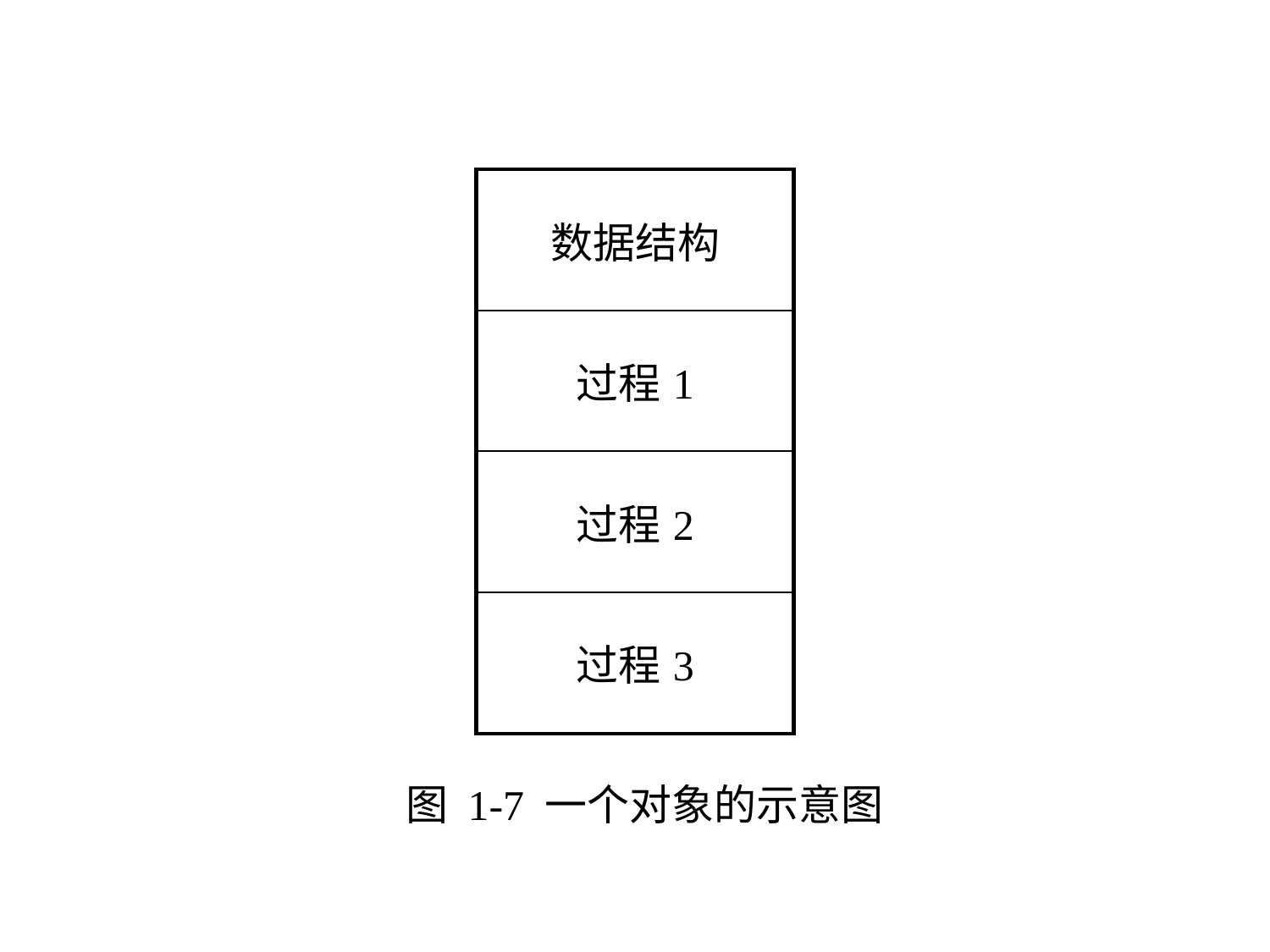

| 数据结构 |
| --- |
| 过程1 |
| 过程2 |
| 过程3 |
图 1-7 一个对象的示意图